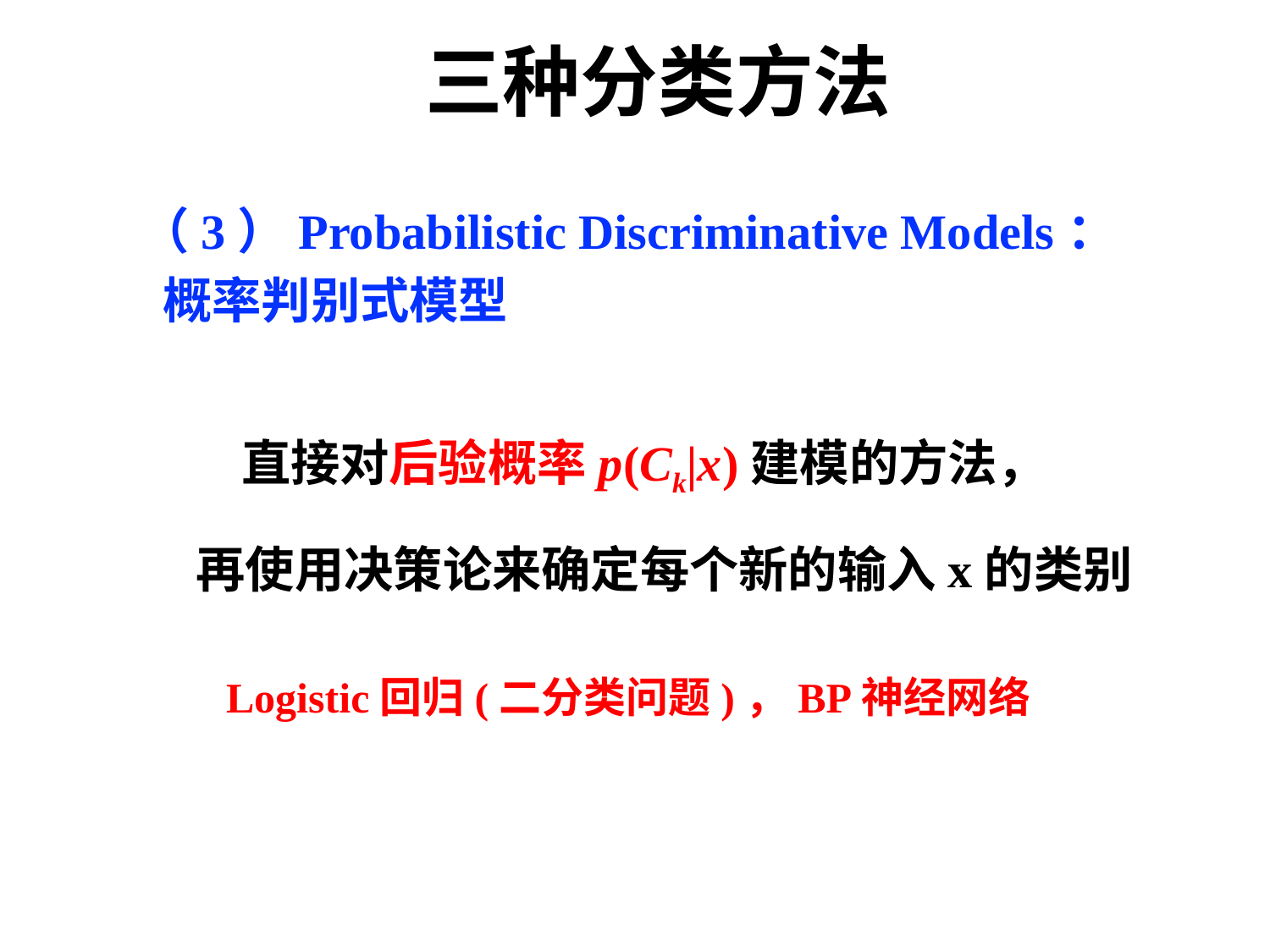

# 三种分类方法
（3）Probabilistic Discriminative Models：
 概率判别式模型

        直接对后验概率p(Ck|x)建模的⽅法，
    再使⽤决策论来确定每个新的输⼊x的类别

Logistic回归(二分类问题)，BP神经网络
8